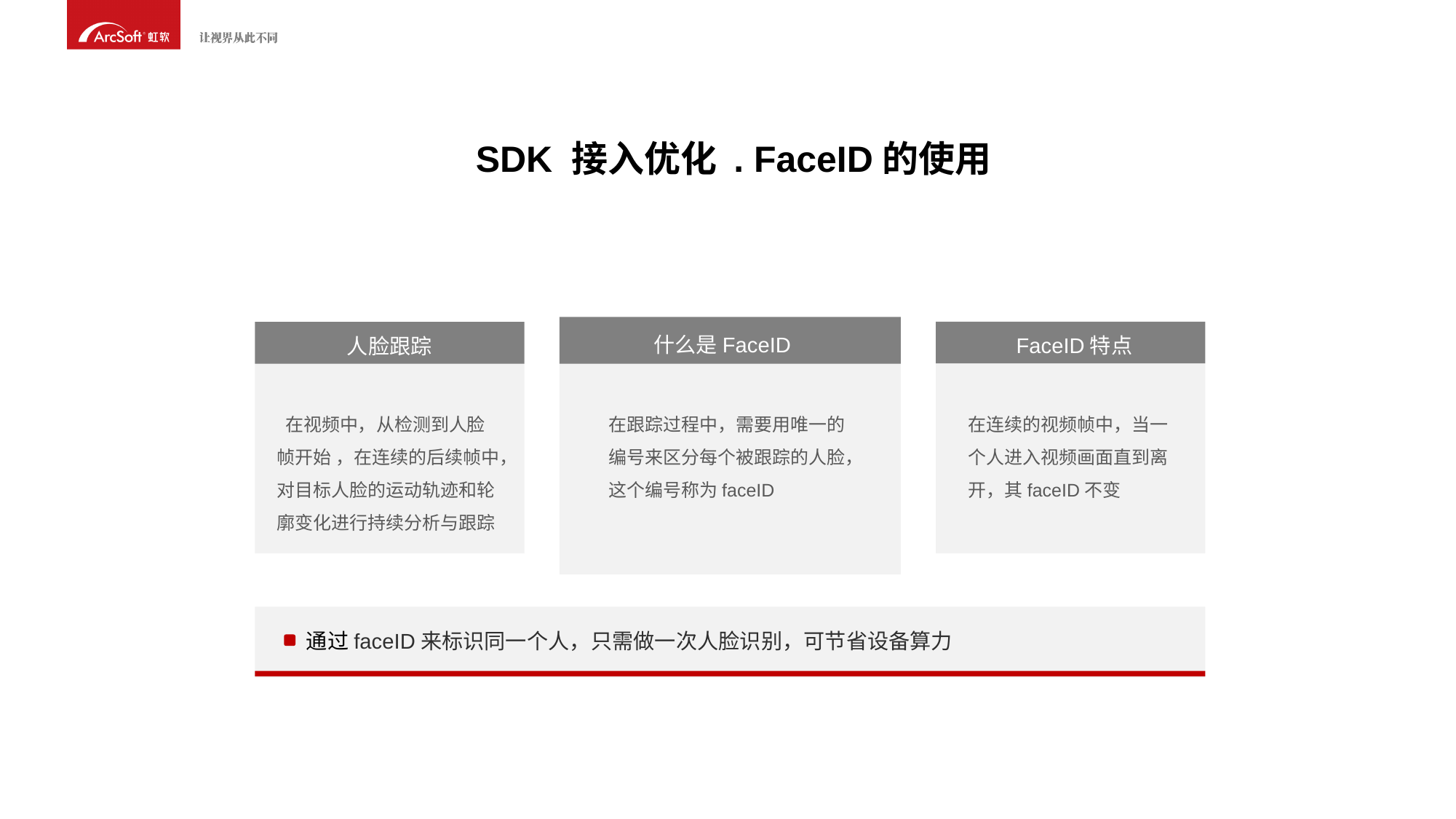

SDK 接入优化 . FaceID的使用

什么是FaceID
FaceID特点
人脸跟踪

 在视频中，从检测到人脸帧开始 ，在连续的后续帧中，对目标人脸的运动轨迹和轮廓变化进行持续分析与跟踪
在跟踪过程中，需要用唯一的编号来区分每个被跟踪的人脸，这个编号称为faceID
在连续的视频帧中，当一个人进入视频画面直到离开，其faceID不变

通过faceID来标识同一个人，只需做一次人脸识别，可节省设备算力